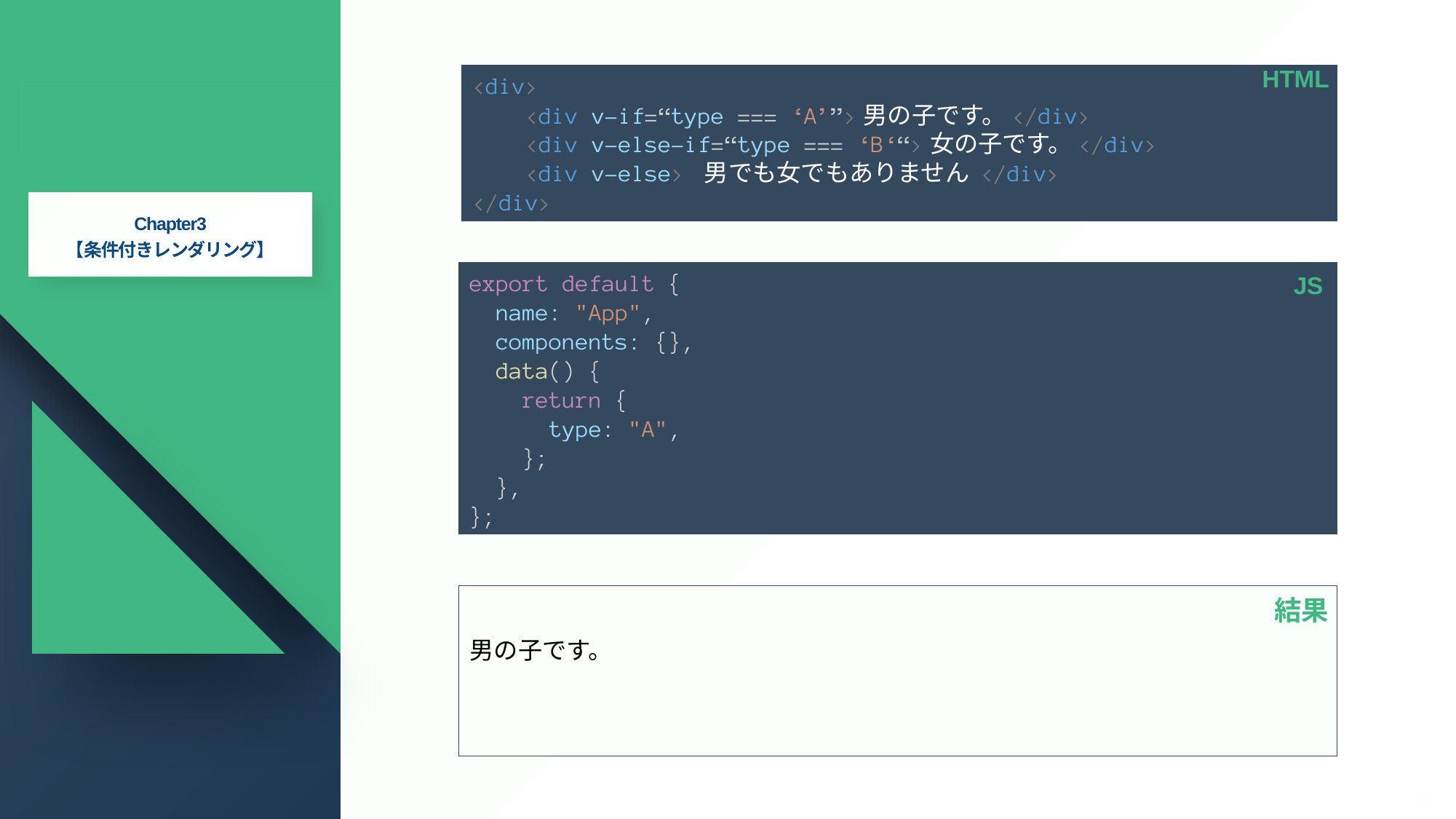

HTML
<div>
    <div v-if=“type === ‘A’”>男の子です。</div>
    <div v-else-if=“type === ‘B‘“>女の子です。</div>
    <div v-else> 男でも女でもありません </div>
</div>
# 2.Vue基本構文
Chapter3
【条件付きレンダリング】
export default {
  name: "App",
  components: {},
  data() {
    return {
      type: "A",
    };
  },
};
JS

男の子です。

結果
Presentaion By  (株)パワーソフトシステム
54